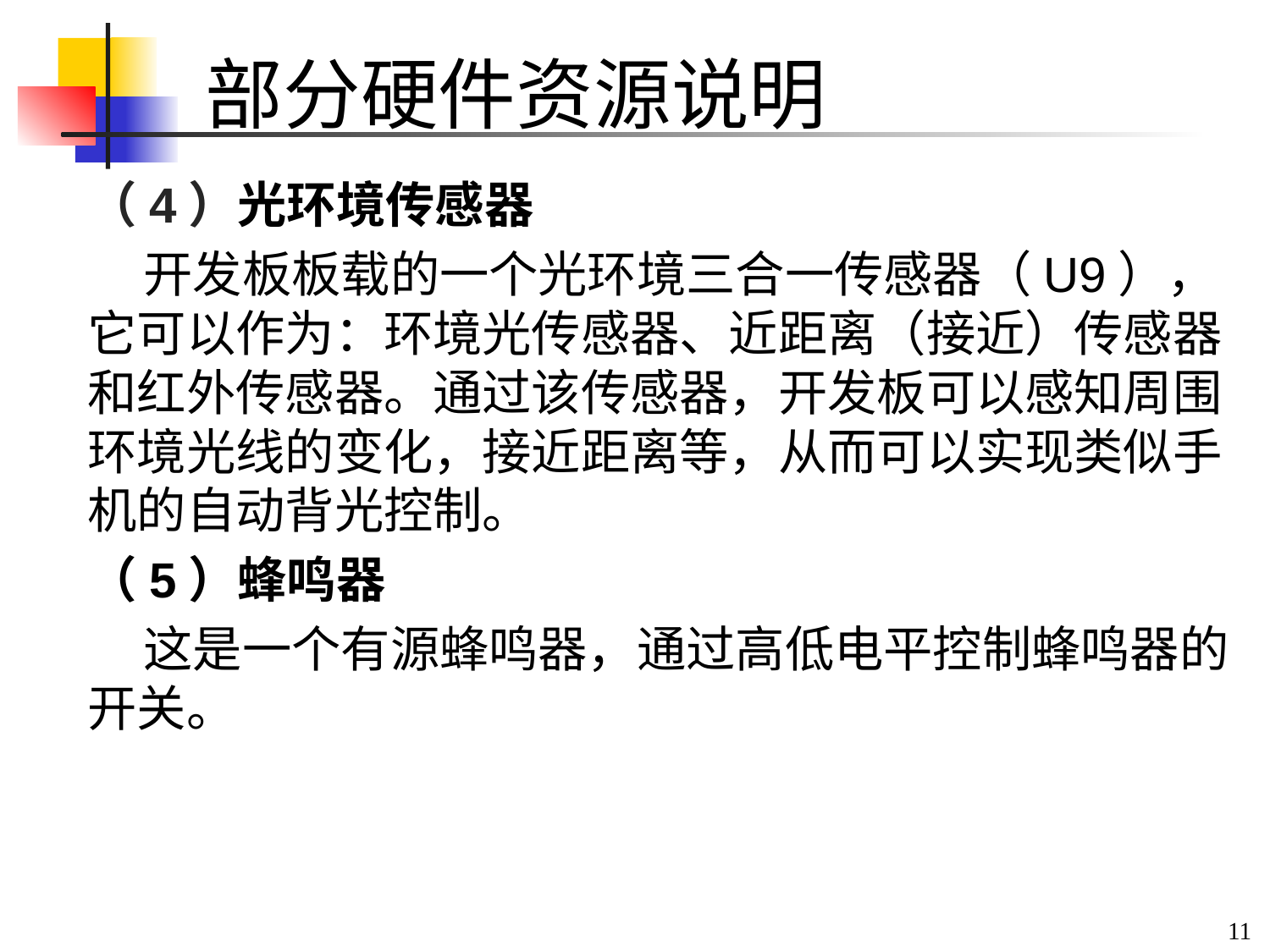

# 部分硬件资源说明
（4）光环境传感器
    开发板板载的一个光环境三合一传感器（U9），它可以作为：环境光传感器、近距离（接近）传感器和红外传感器。通过该传感器，开发板可以感知周围环境光线的变化，接近距离等，从而可以实现类似手机的自动背光控制。
（5）蜂鸣器
    这是一个有源蜂鸣器，通过高低电平控制蜂鸣器的开关。